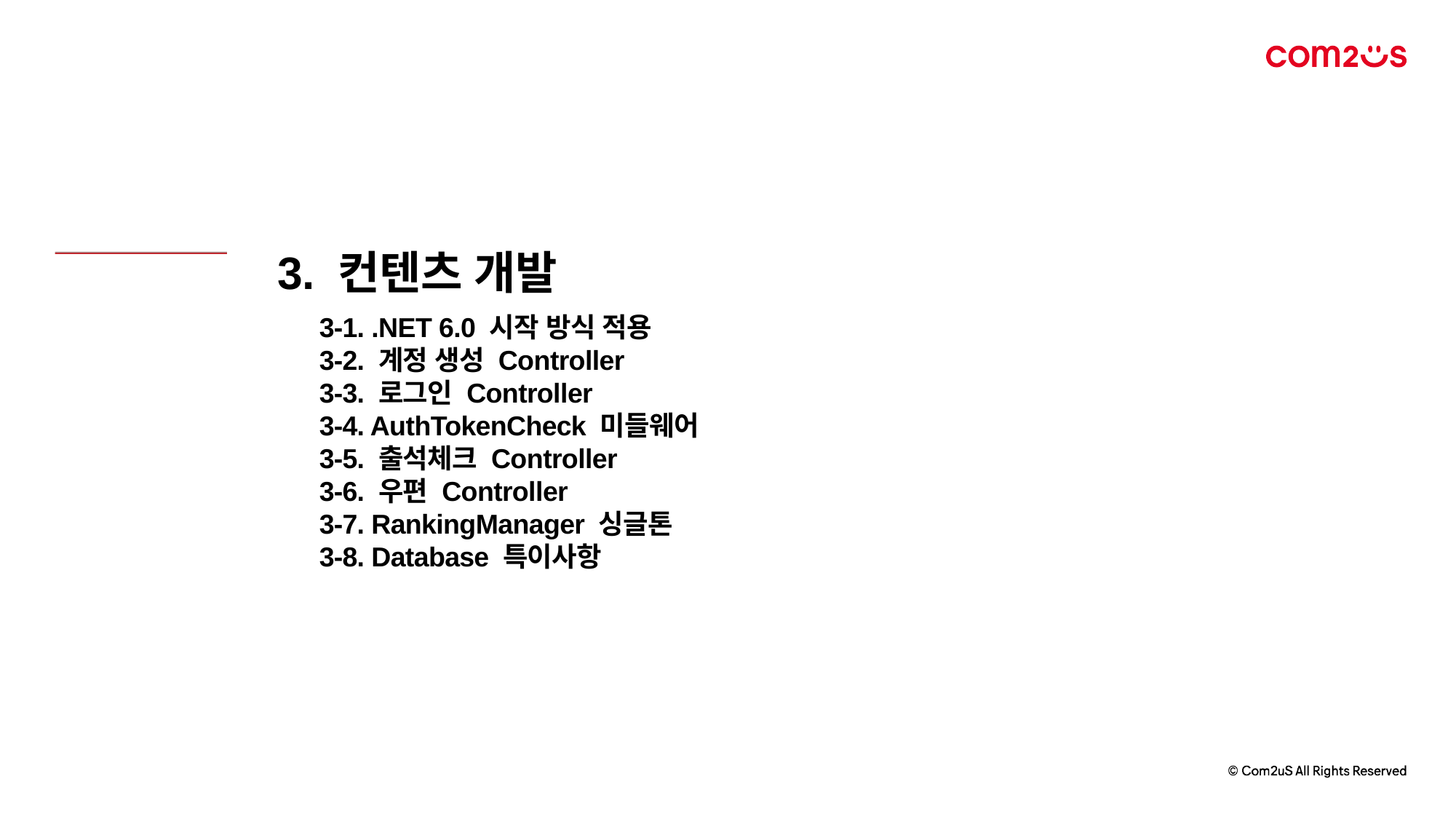

3. 컨텐츠 개발
3-1. .NET 6.0 시작 방식 적용
3-2. 계정 생성 Controller
3-3. 로그인 Controller
3-4. AuthTokenCheck 미들웨어
3-5. 출석체크 Controller
3-6. 우편 Controller
3-7. RankingManager 싱글톤
3-8. Database 특이사항